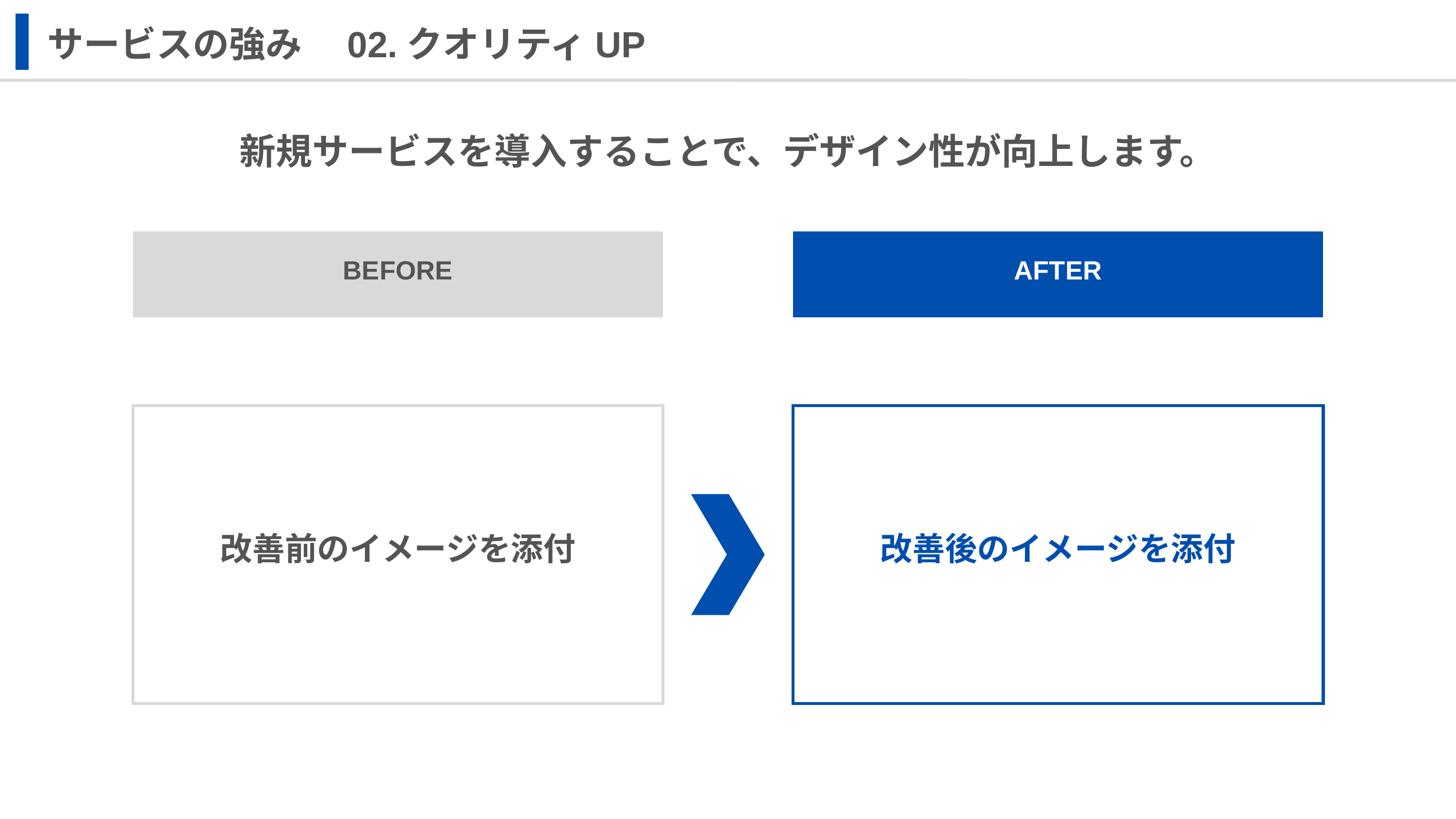

サービスの強み　02.クオリティUP

新規サービスを導入することで、デザイン性が向上します。

BEFORE

AFTER

改善前のイメージを添付

改善後のイメージを添付